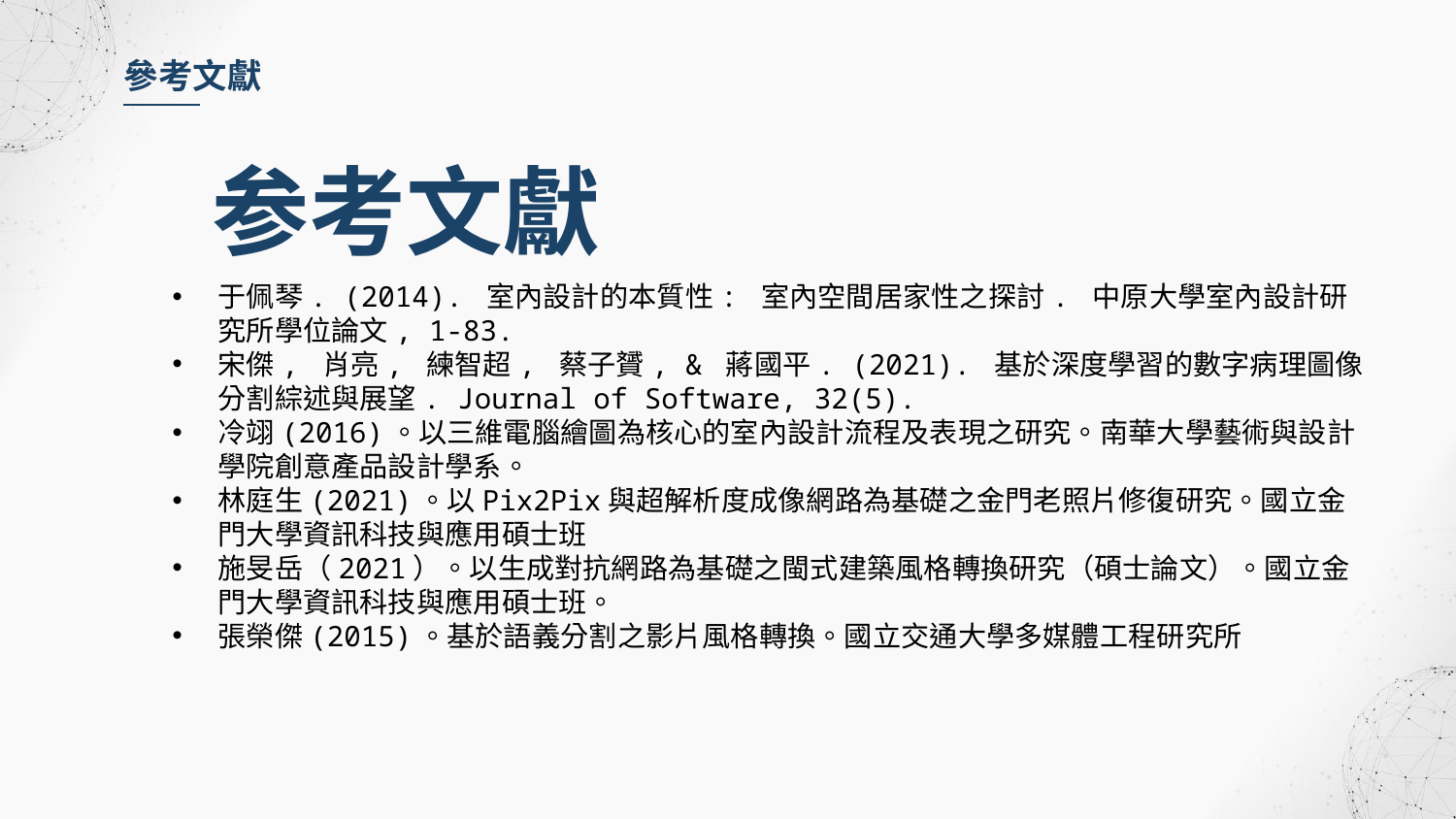

參考文獻
参考文獻
于佩琴. (2014). 室內設計的本質性: 室內空間居家性之探討. 中原大學室內設計研究所學位論文, 1-83.
宋傑, 肖亮, 練智超, 蔡子贇, & 蔣國平. (2021). 基於深度學習的數字病理圖像分割綜述與展望. Journal of Software, 32(5).
冷翊(2016)。以三維電腦繪圖為核心的室內設計流程及表現之研究。南華大學藝術與設計學院創意產品設計學系。
林庭生(2021)。以Pix2Pix與超解析度成像網路為基礎之金門老照片修復研究。國立金門大學資訊科技與應用碩士班
施旻岳（2021）。以生成對抗網路為基礎之閩式建築風格轉換研究（碩士論文）。國立金門大學資訊科技與應用碩士班。
張榮傑(2015)。基於語義分割之影片風格轉換。國立交通大學多媒體工程研究所